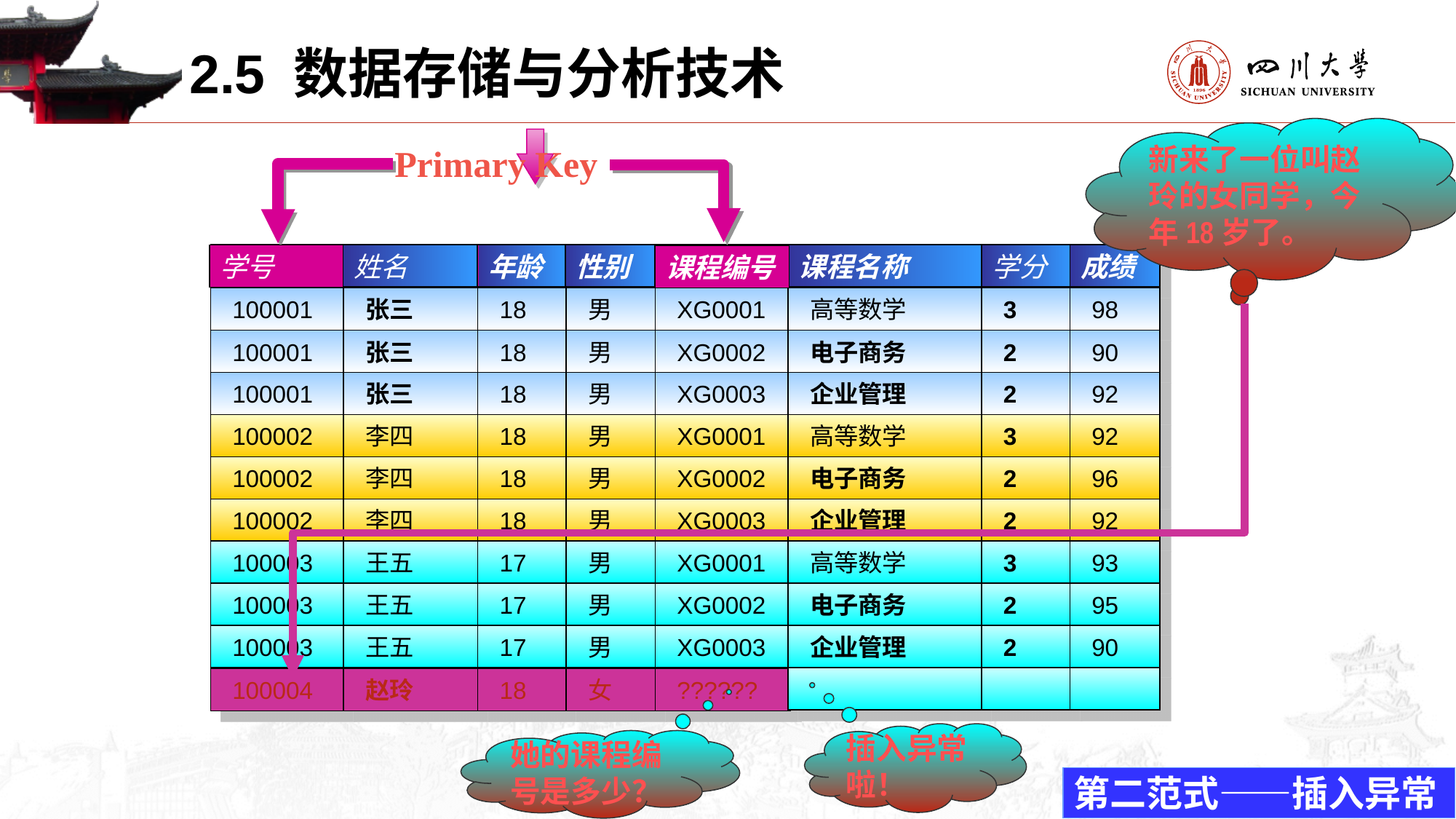

2.5 数据存储与分析技术

新来了一位叫赵玲的女同学，今年18岁了。

Primary Key

学号
姓名
年龄
性别
课程编号
课程名称
学分
成绩
学号
课程编号
100001
张三
18
男
XG0001
高等数学
3
98

100001
张三
18
男
XG0002
电子商务
2
90
100001
张三
18
男
XG0003
企业管理
2
92
100002
李四
18
男
XG0001
高等数学
3
92
100002
李四
18
男
XG0002
电子商务
2
96
100002
李四
18
男
XG0003
企业管理
2
92
100003
王五
17
男
XG0001
高等数学
3
93
100003
王五
17
男
XG0002
电子商务
2
95
100003
王五
17
男
XG0003
企业管理
2
90

100004
赵玲
18
女
??????
插入异常啦！
她的课程编号是多少？
第二范式——插入异常